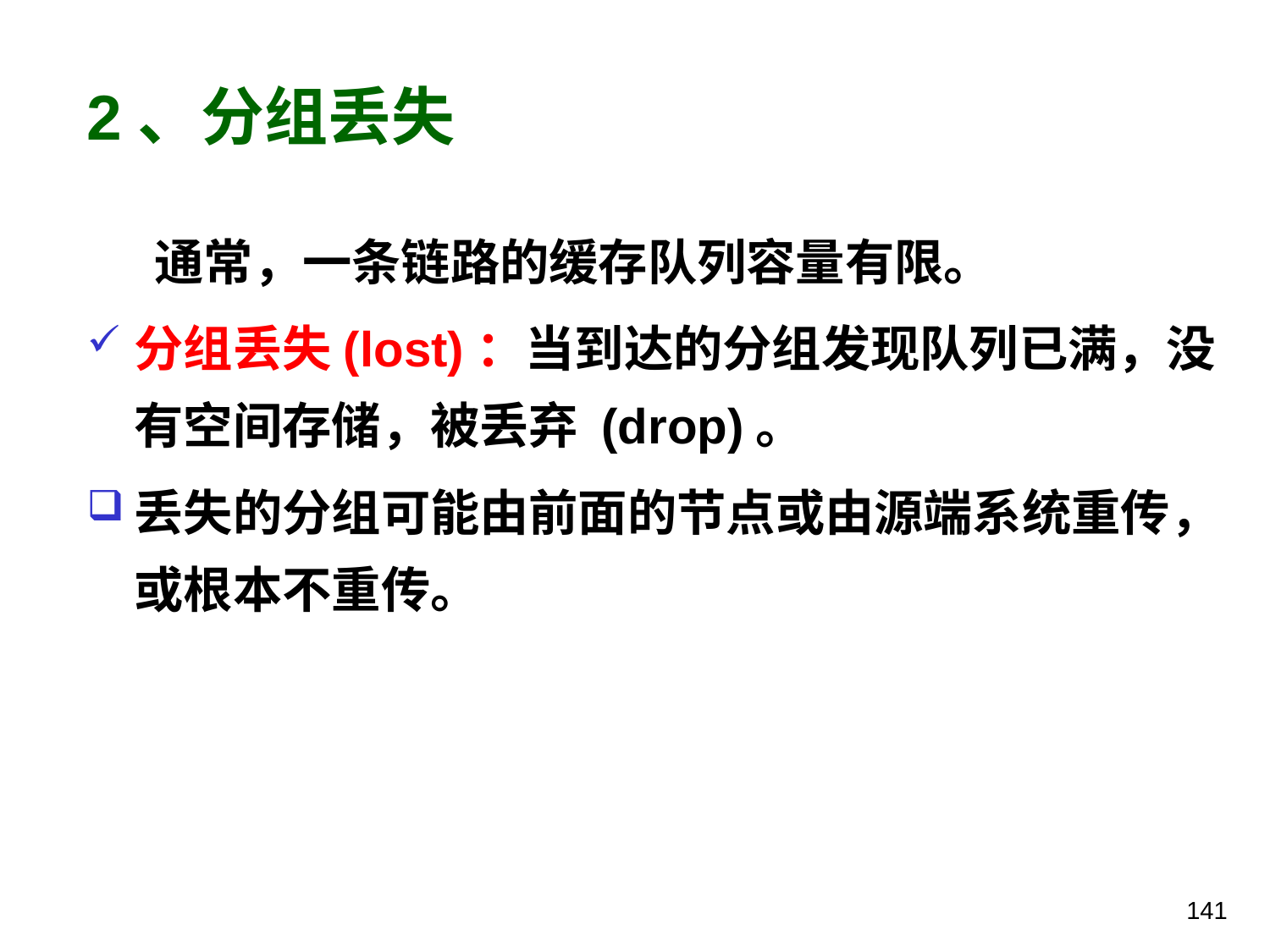

# 2、分组丢失
     通常，一条链路的缓存队列容量有限。
分组丢失(lost)：当到达的分组发现队列已满，没有空间存储，被丢弃 (drop)。
丢失的分组可能由前面的节点或由源端系统重传，或根本不重传。

141